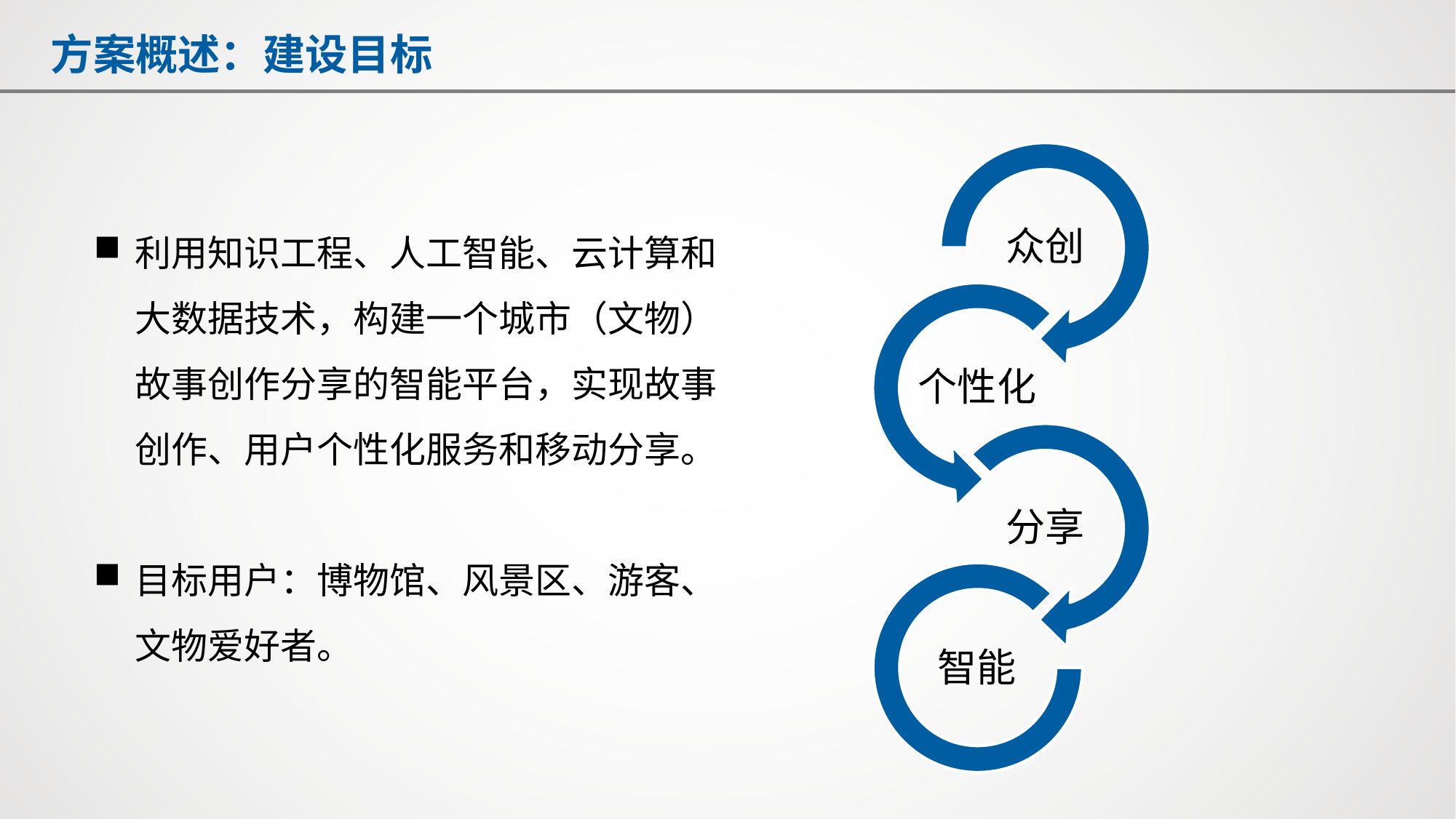

方案概述：建设目标
众创
个性化
分享
智能
利用知识工程、人工智能、云计算和大数据技术，构建一个城市（文物）故事创作分享的智能平台，实现故事创作、用户个性化服务和移动分享。

目标用户：博物馆、风景区、游客、文物爱好者。